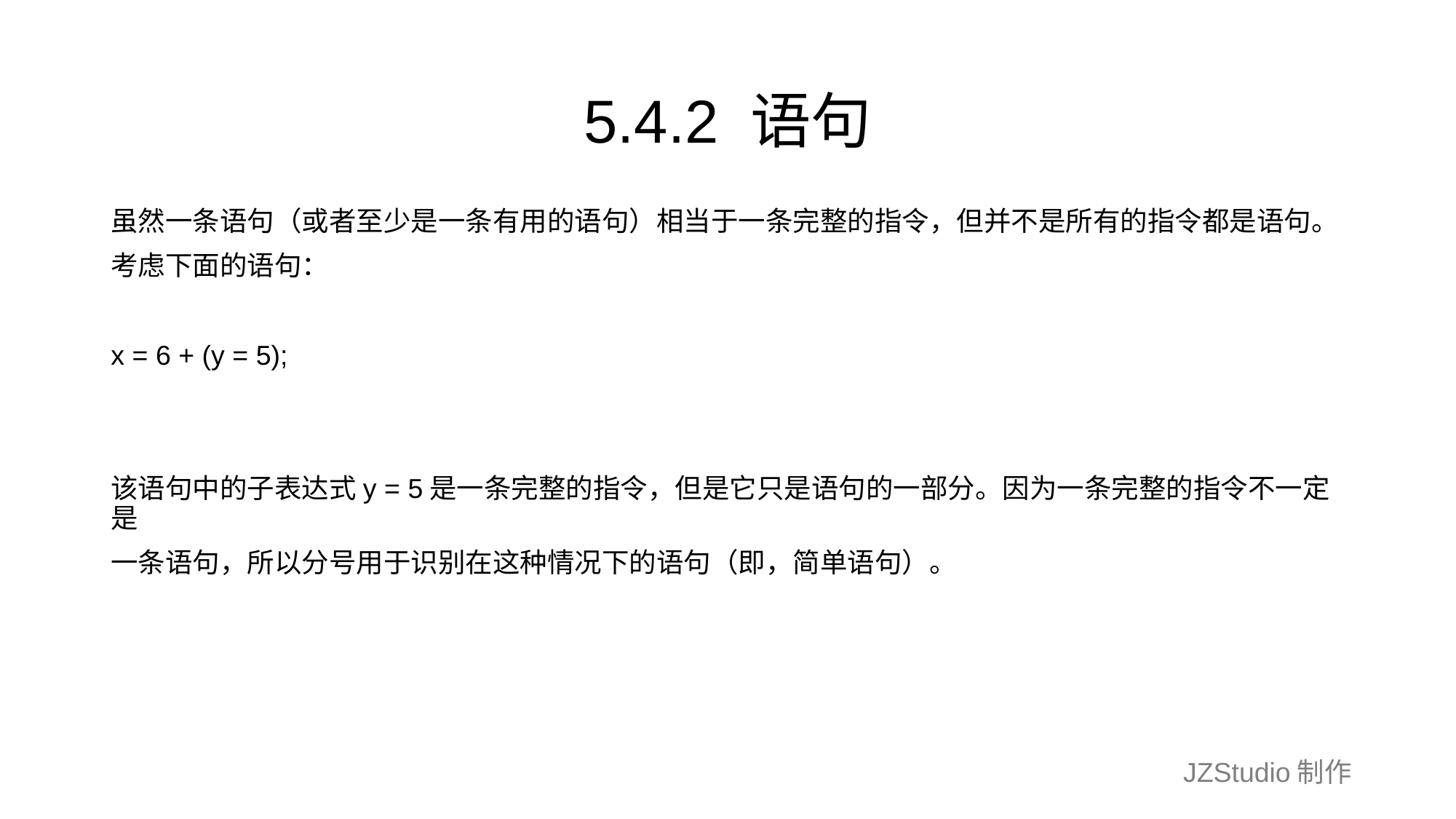

# 5.4.2 语句
虽然一条语句（或者至少是一条有用的语句）相当于一条完整的指令，但并不是所有的指令都是语句。
考虑下面的语句：

x = 6 + (y = 5);

该语句中的子表达式y = 5是一条完整的指令，但是它只是语句的一部分。因为一条完整的指令不一定是
一条语句，所以分号用于识别在这种情况下的语句（即，简单语句）。